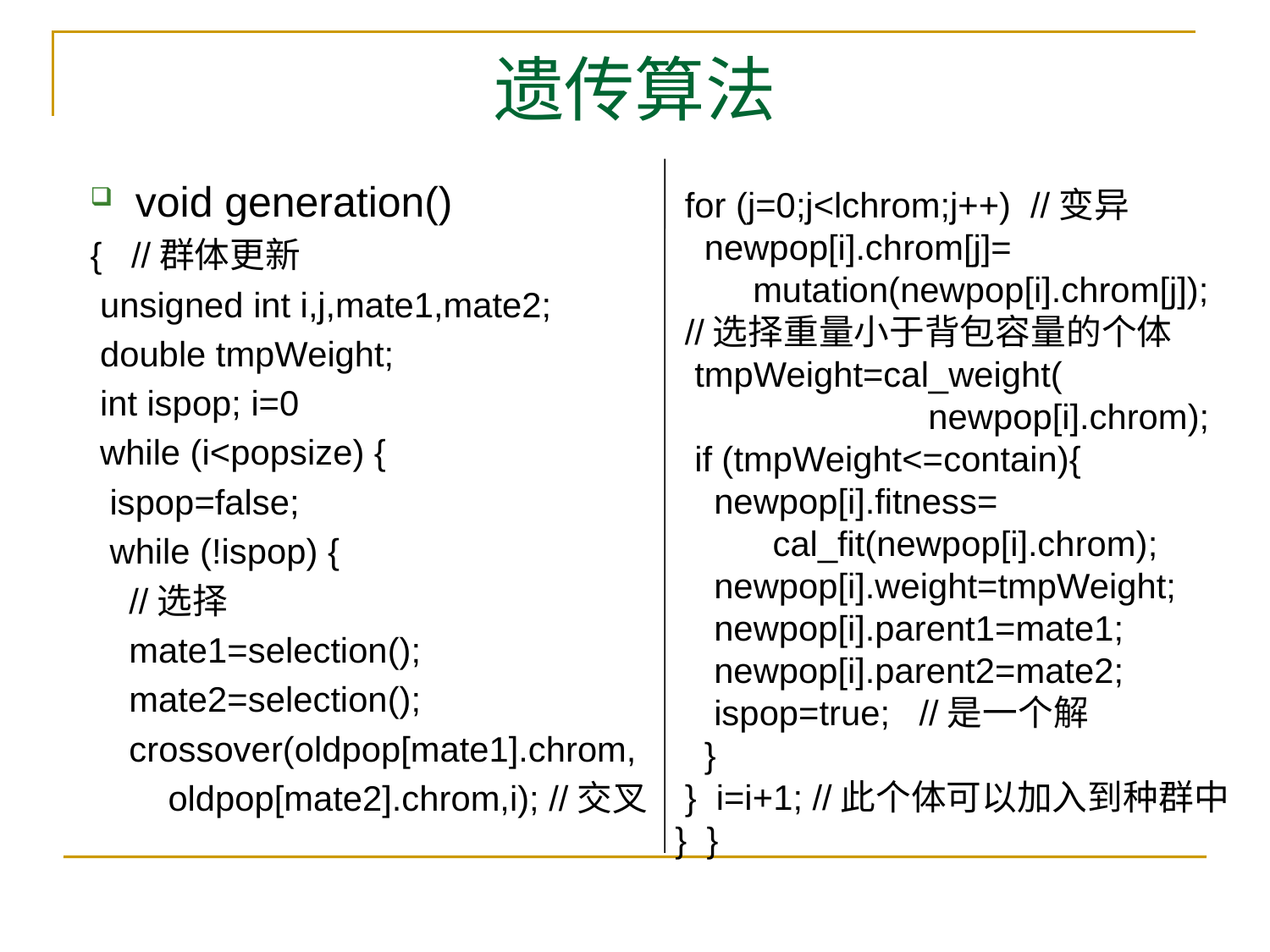

# 遗传算法
void generation()
{   //群体更新
 unsigned int i,j,mate1,mate2;
 double tmpWeight;
 int ispop; i=0
 while (i<popsize) {
  ispop=false;
  while (!ispop) {
    //选择
    mate1=selection();
    mate2=selection();
    crossover(oldpop[mate1].chrom,
        oldpop[mate2].chrom,i); //交叉

  for (j=0;j<lchrom;j++)  //变异
    newpop[i].chrom[j]=
         mutation(newpop[i].chrom[j]);
  //选择重量小于背包容量的个体
   tmpWeight=cal_weight(
                           newpop[i].chrom);
   if (tmpWeight<=contain){
     newpop[i].fitness=
           cal_fit(newpop[i].chrom);
     newpop[i].weight=tmpWeight;
     newpop[i].parent1=mate1;
     newpop[i].parent2=mate2;
     ispop=true;   //是一个解
    }
  }  i=i+1; //此个体可以加入到种群中
 }  }